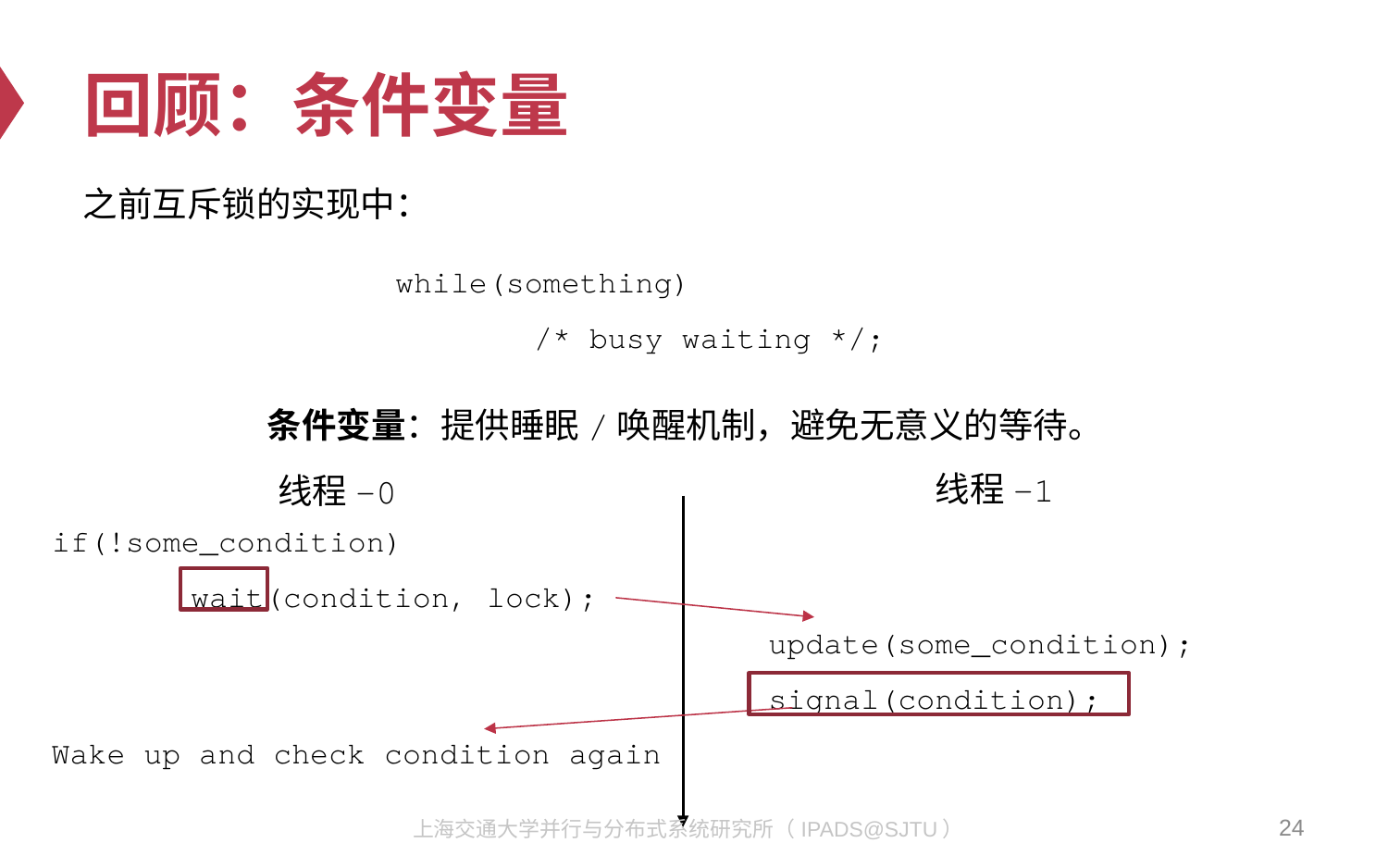

# 回顾：条件变量

之前互斥锁的实现中：
while(something)
	/* busy waiting */;
条件变量：提供睡眠/唤醒机制，避免无意义的等待。
线程-1
线程-0
if(!some_condition)
	wait(condition, lock);

update(some_condition);
signal(condition);

Wake up and check condition again
24
上海交通大学并行与分布式系统研究所（IPADS@SJTU）